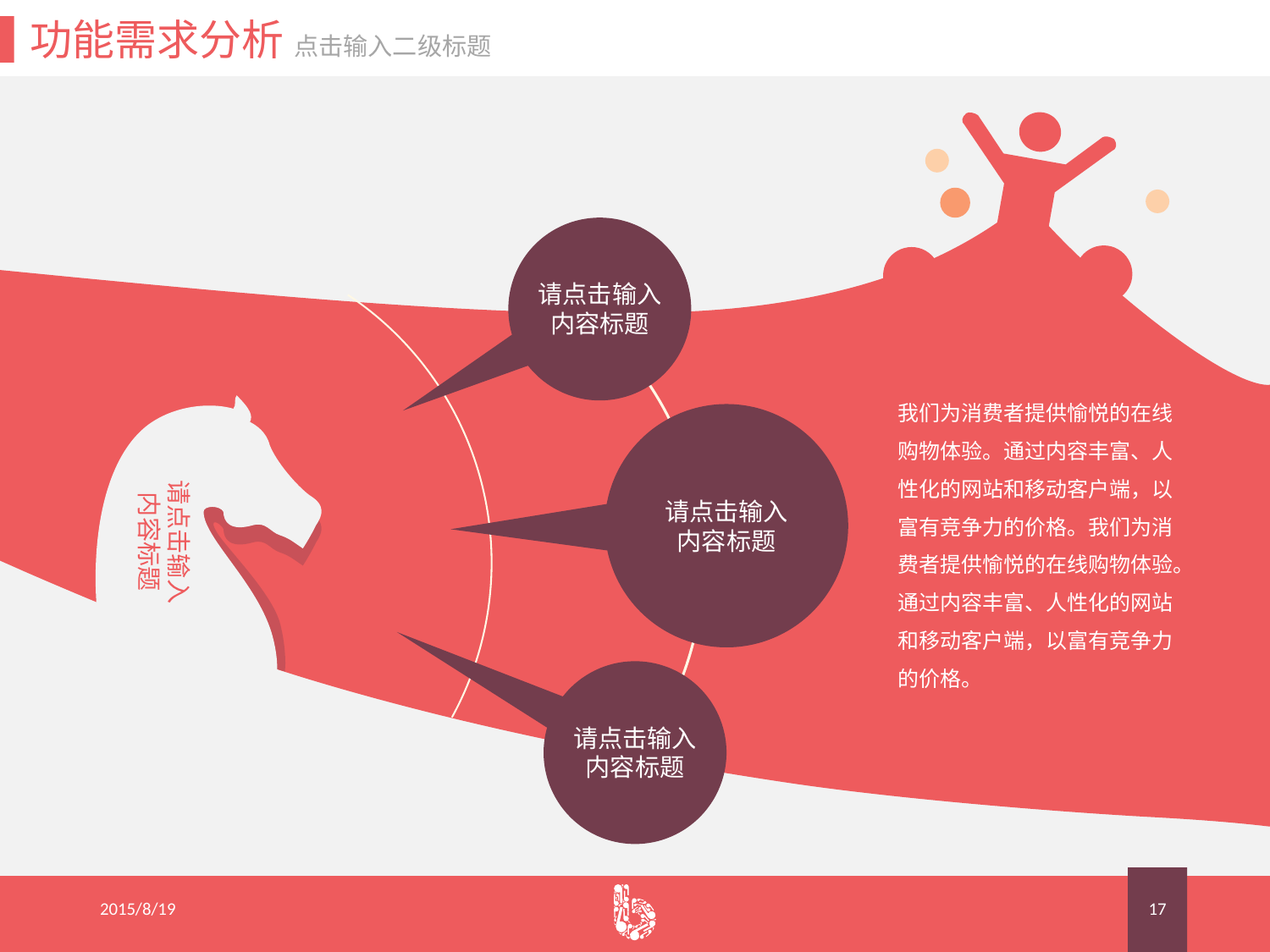

功能需求分析 点击输入二级标题

请点击输入
内容标题
我们为消费者提供愉悦的在线购物体验。通过内容丰富、人性化的网站和移动客户端，以富有竞争力的价格。我们为消费者提供愉悦的在线购物体验。通过内容丰富、人性化的网站和移动客户端，以富有竞争力的价格。

请点击输入
内容标题

请点击输入
内容标题

请点击输入
内容标题
2015/8/19
17